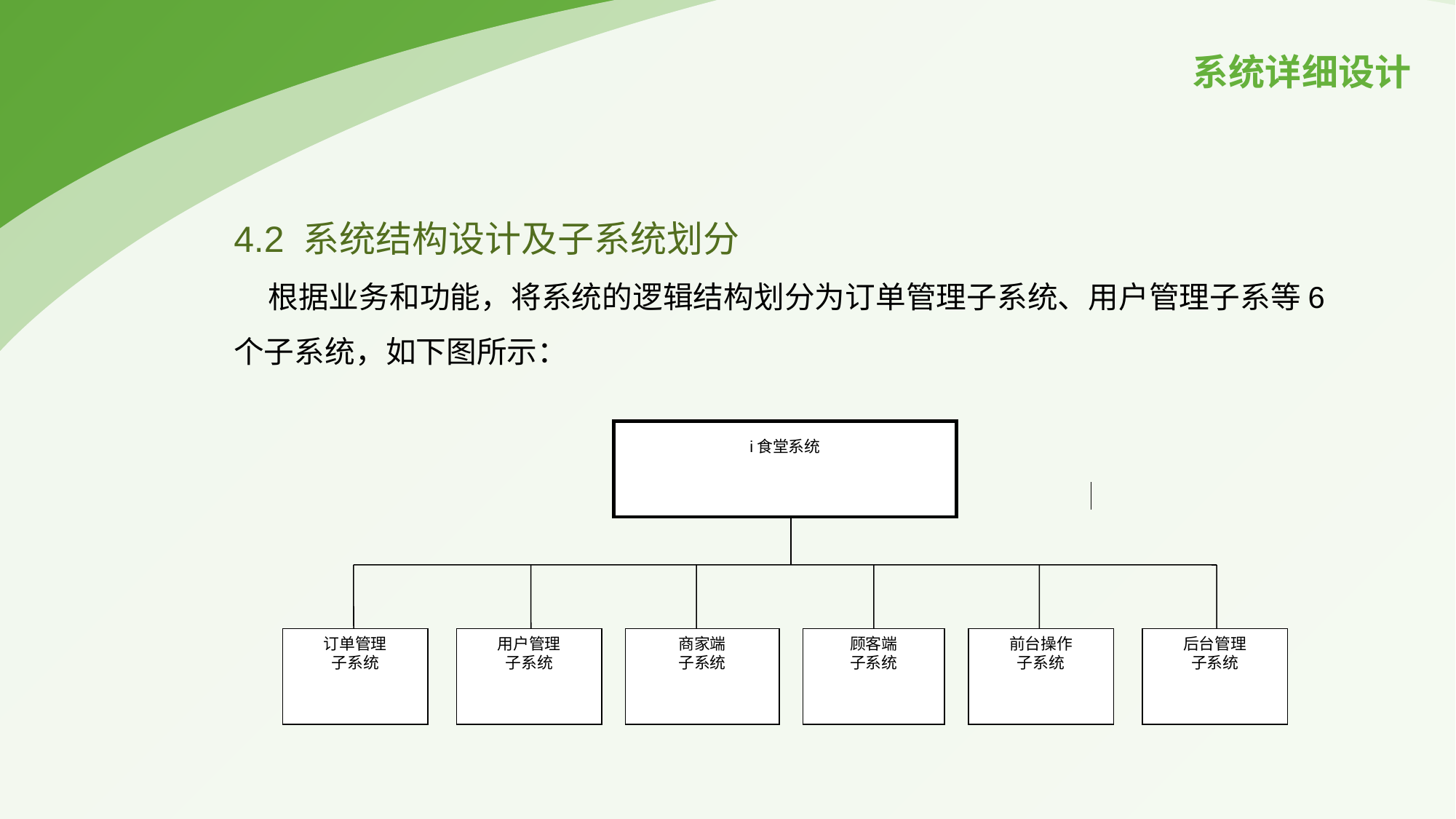

系统详细设计
4.2 系统结构设计及子系统划分
    根据业务和功能，将系统的逻辑结构划分为订单管理子系统、用户管理子系等6个子系统，如下图所示：

i食堂系统
订单管理
子系统
用户管理
子系统
商家端
子系统
顾客端
子系统
前台操作
子系统
后台管理
子系统